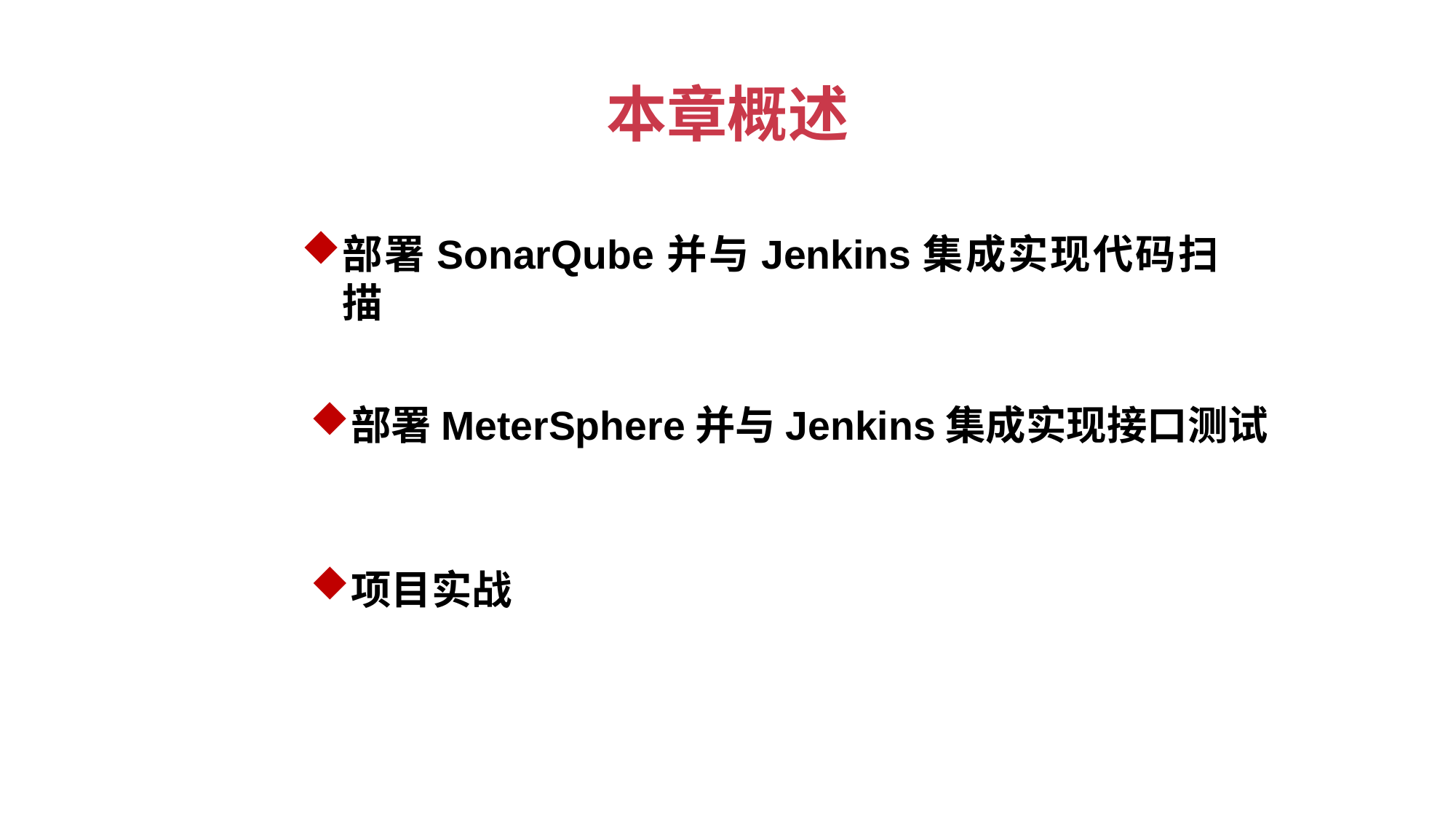

本章概述
部署SonarQube并与Jenkins集成实现代码扫描
部署MeterSphere并与Jenkins集成实现接口测试

项目实战